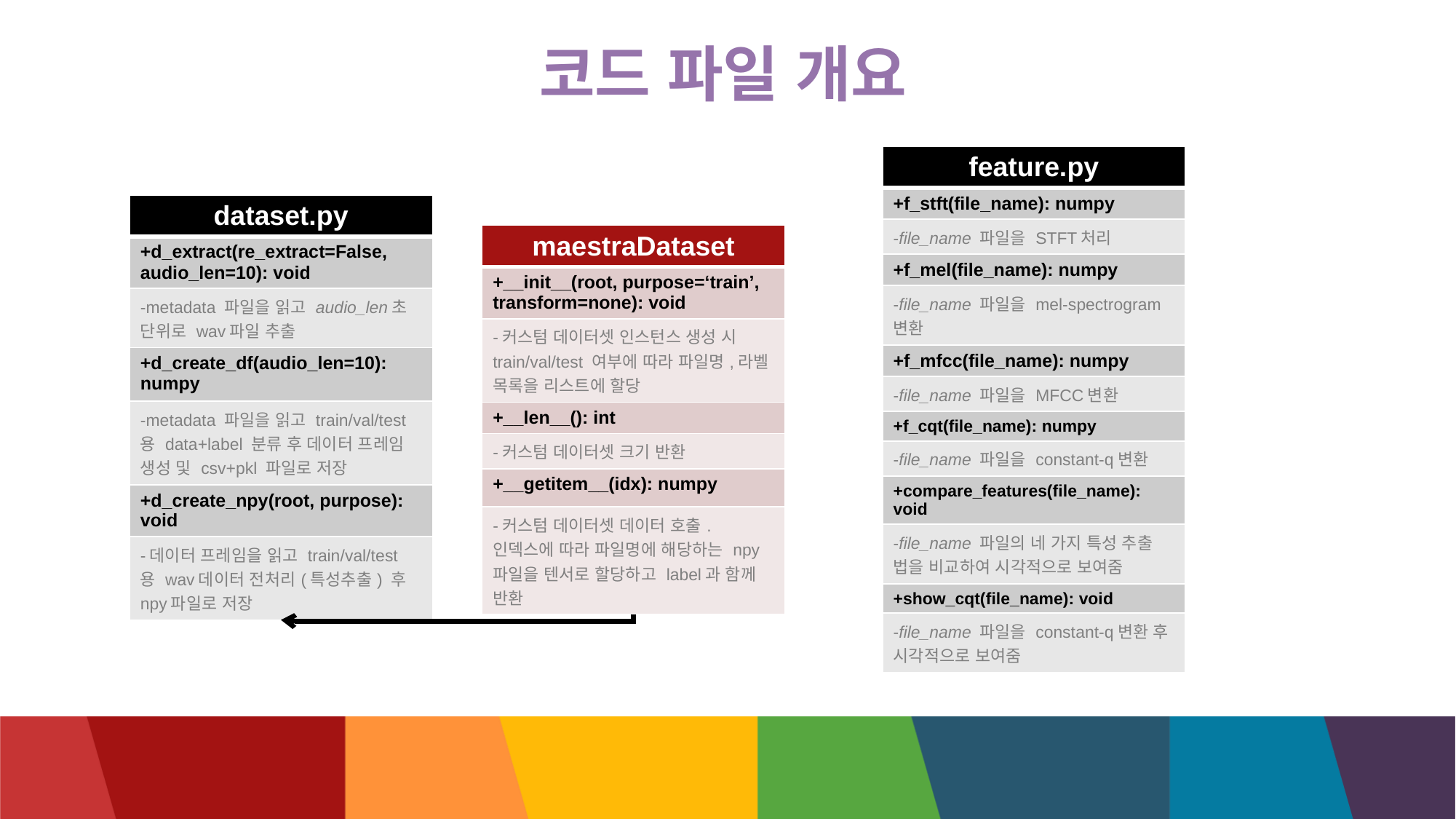

# 코드 파일 개요
| feature.py |
| --- |
| +f\_stft(file\_name): numpy |
| -file\_name 파일을 STFT처리 |
| +f\_mel(file\_name): numpy |
| -file\_name 파일을 mel-spectrogram변환 |
| +f\_mfcc(file\_name): numpy |
| -file\_name 파일을 MFCC변환 |
| +f\_cqt(file\_name): numpy |
| -file\_name 파일을 constant-q변환 |
| +compare\_features(file\_name): void |
| -file\_name 파일의 네 가지 특성 추출 법을 비교하여 시각적으로 보여줌 |
| +show\_cqt(file\_name): void |
| -file\_name 파일을 constant-q변환 후 시각적으로 보여줌 |
| dataset.py |
| --- |
| +d\_extract(re\_extract=False, audio\_len=10): void |
| -metadata 파일을 읽고 audio\_len초 단위로 wav파일 추출 |
| +d\_create\_df(audio\_len=10): numpy |
| -metadata 파일을 읽고 train/val/test 용 data+label 분류 후 데이터 프레임 생성 및 csv+pkl 파일로 저장 |
| +d\_create\_npy(root, purpose): void |
| -데이터 프레임을 읽고 train/val/test 용 wav데이터 전처리(특성추출) 후 npy파일로 저장 |
| maestraDataset |
| --- |
| +\_\_init\_\_(root, purpose=‘train’, transform=none): void |
| -커스텀 데이터셋 인스턴스 생성 시 train/val/test 여부에 따라 파일명,라벨 목록을 리스트에 할당 |
| +\_\_len\_\_(): int |
| -커스텀 데이터셋 크기 반환 |
| +\_\_getitem\_\_(idx): numpy |
| -커스텀 데이터셋 데이터 호출. 인덱스에 따라 파일명에 해당하는 npy 파일을 텐서로 할당하고 label과 함께 반환 |